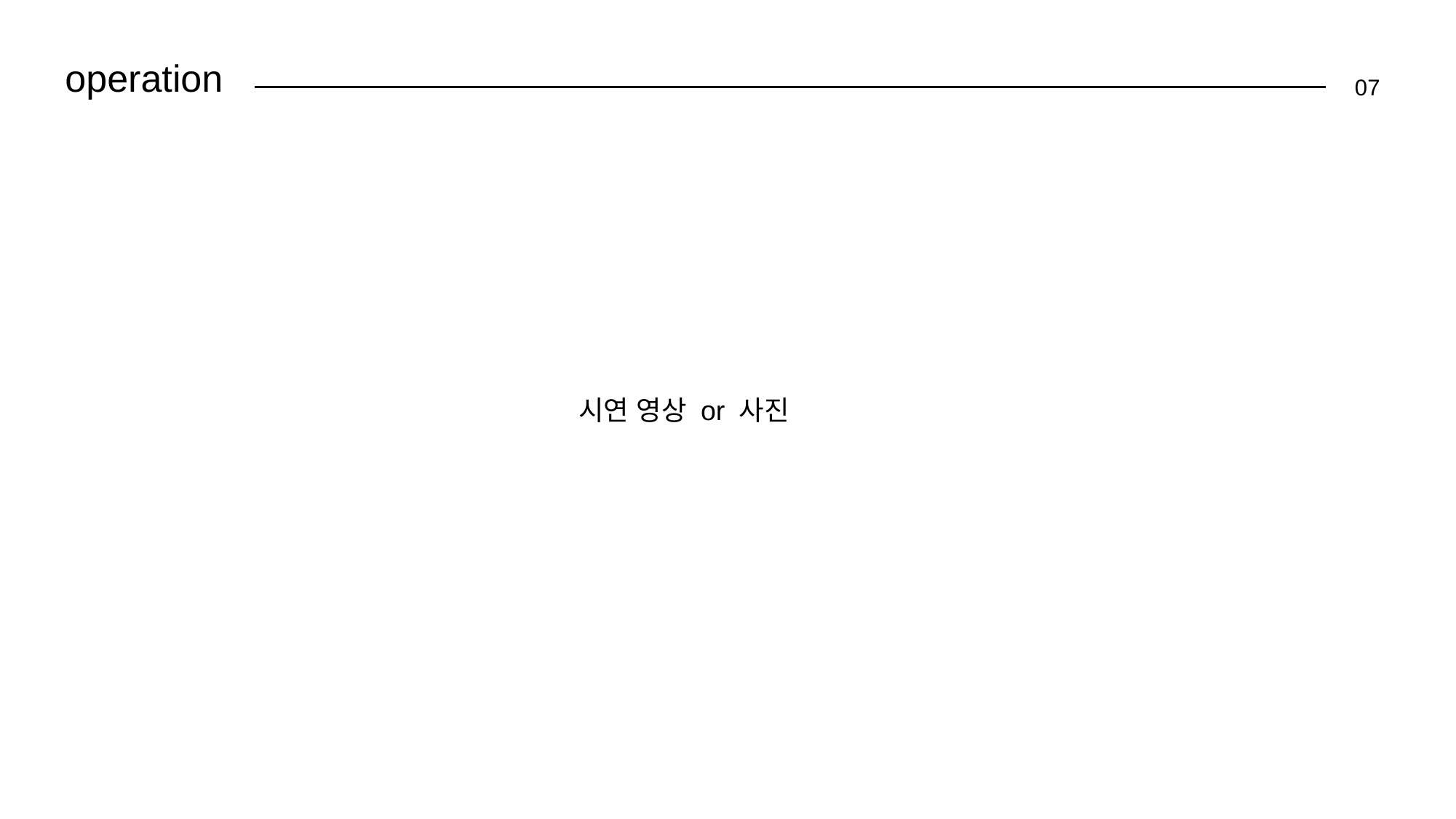

# operation
07
시연 영상 or 사진